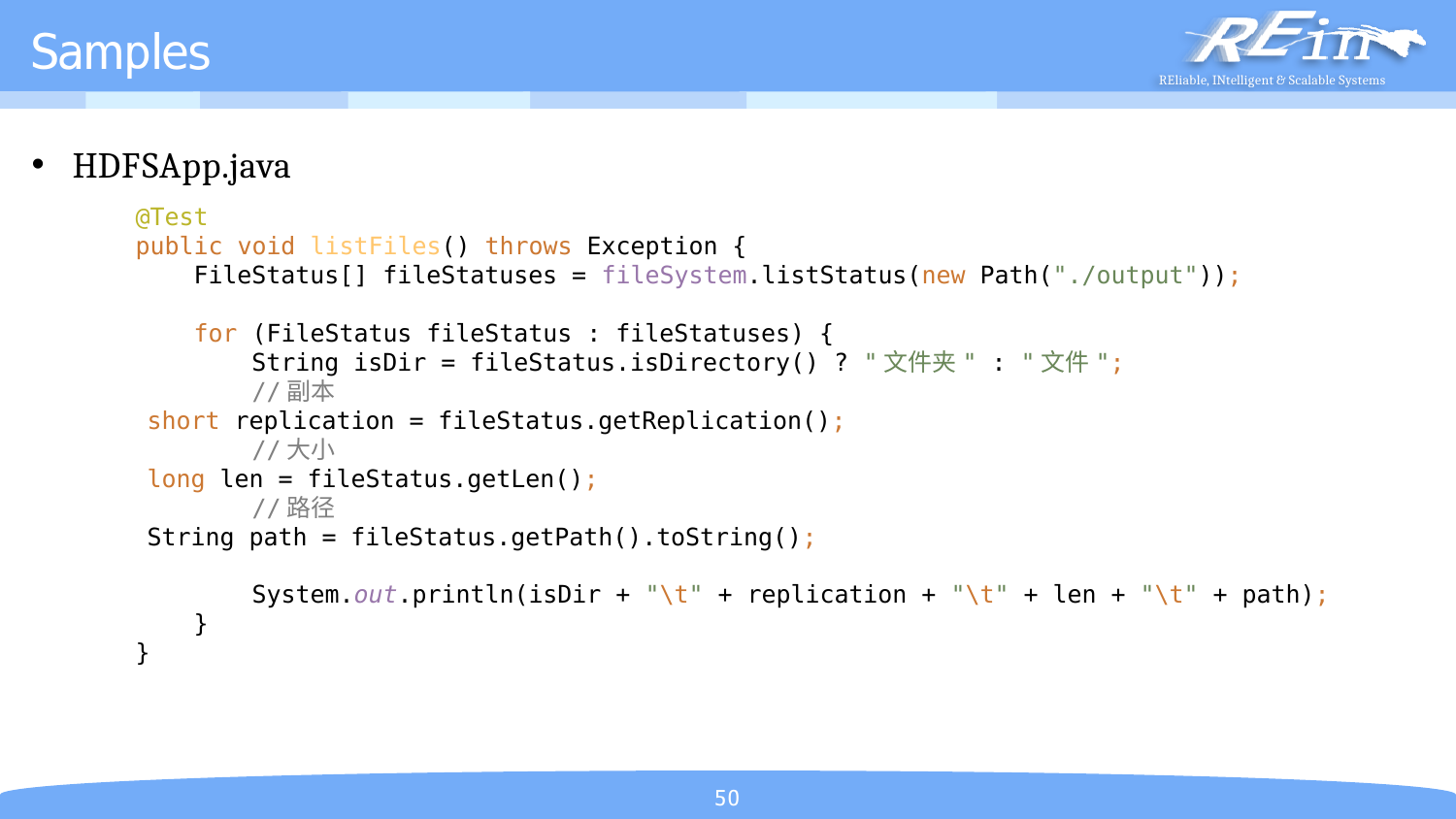

# Samples
HDFSApp.java
    @Test
    public void listFiles() throws Exception {
        FileStatus[] fileStatuses = fileSystem.listStatus(new Path("./output"));
        for (FileStatus fileStatus : fileStatuses) {
            String isDir = fileStatus.isDirectory() ? "文件夹" : "文件";
            //副本
            short replication = fileStatus.getReplication();
            //大小
            long len = fileStatus.getLen();
            //路径
            String path = fileStatus.getPath().toString();
            System.out.println(isDir + "\t" + replication + "\t" + len + "\t" + path);
        }
    }
50